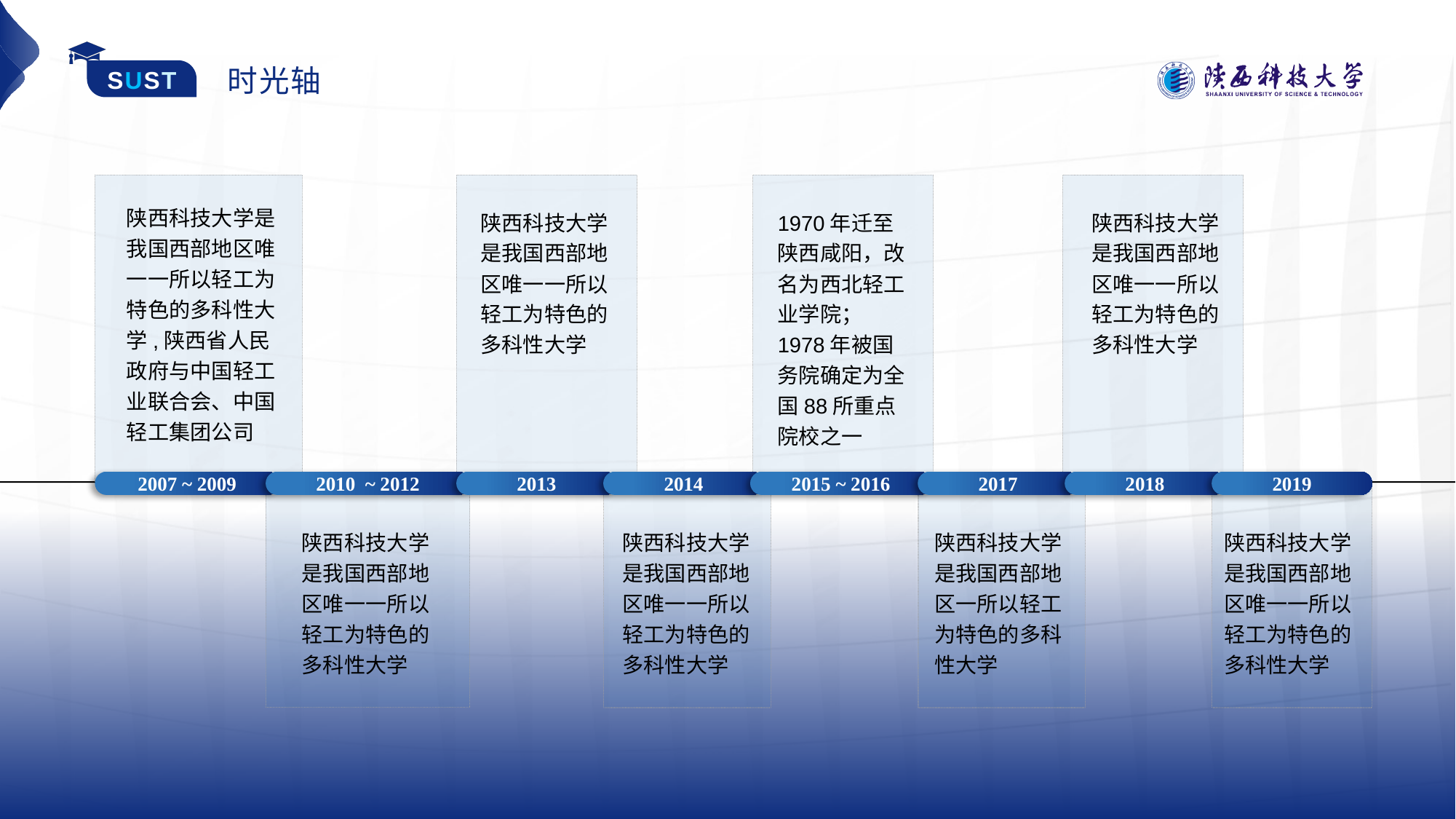

时光轴

陕西科技大学是我国西部地区唯一一所以轻工为特色的多科性大学,陕西省人民政府与中国轻工业联合会、中国轻工集团公司
陕西科技大学是我国西部地区唯一一所以轻工为特色的多科性大学
1970年迁至陕西咸阳，改名为西北轻工业学院；1978年被国务院确定为全国88所重点院校之一
陕西科技大学是我国西部地区唯一一所以轻工为特色的多科性大学
2007 ~ 2009
2010  ~ 2012
2013
2014
2015 ~ 2016
2017
2018
2019

陕西科技大学是我国西部地区唯一一所以轻工为特色的多科性大学
陕西科技大学是我国西部地区唯一一所以轻工为特色的多科性大学
陕西科技大学是我国西部地区一所以轻工为特色的多科性大学
陕西科技大学是我国西部地区唯一一所以轻工为特色的多科性大学